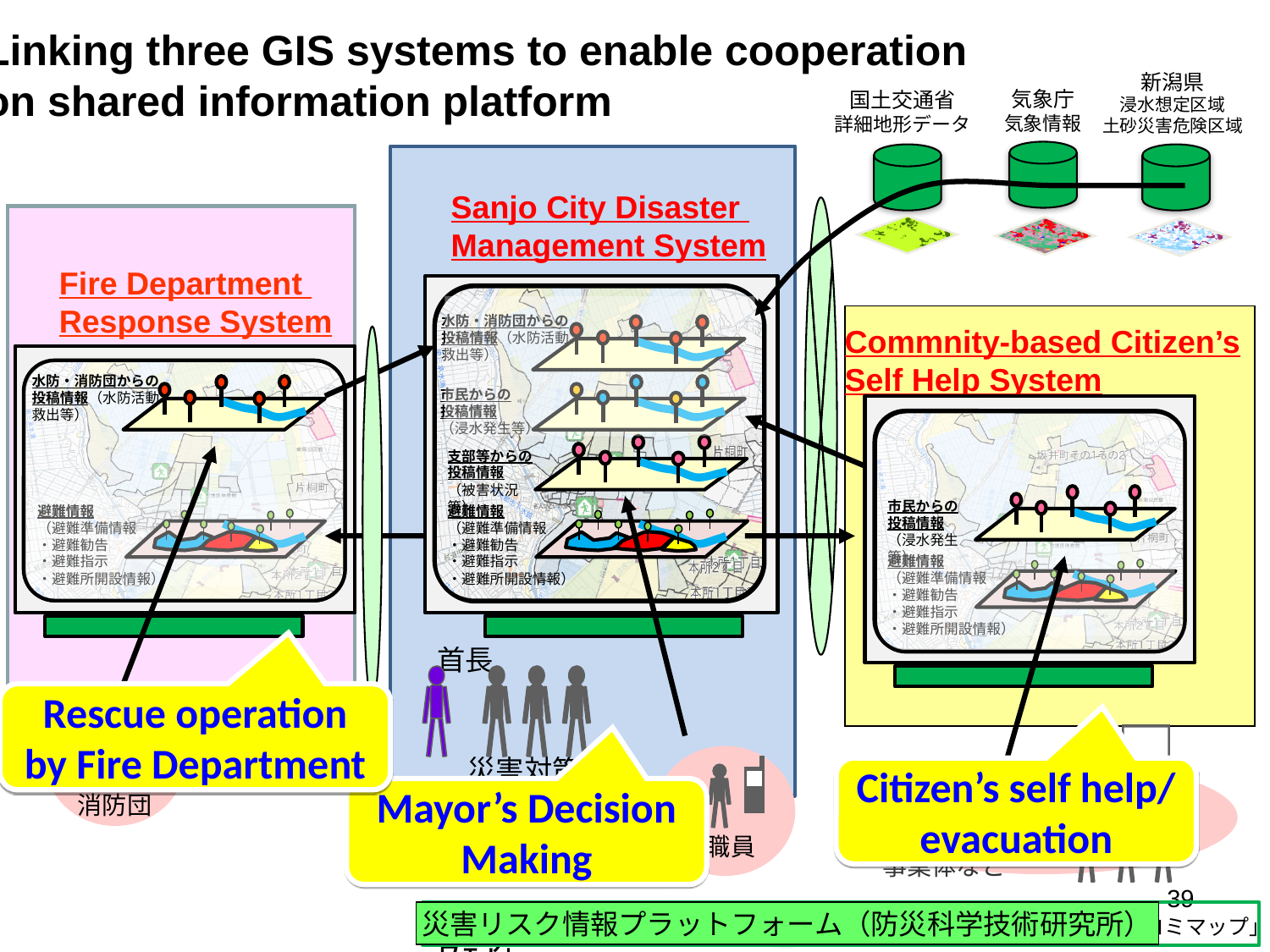

Linking three GIS systems to enable cooperation
on shared information platform
新潟県
浸水想定区域
土砂災害危険区域
気象庁
気象情報
国土交通省
詳細地形データ

気象庁
気象情報

Sanjo City Disaster
Management System

Fire Department
Response System

新潟県
総合防災
情報システム

水防・消防団からの
投稿情報（水防活動、
救出等）

Commnity-based Citizen’s Self Help System

水防・消防団からの
投稿情報（水防活動、
救出等）

避難情報
（避難準備情報
・避難勧告
・避難指示
・避難所開設情報）

市民からの
投稿情報
（浸水発生等）

支部等からの
投稿情報
（被害状況等）

市民からの
投稿情報
（浸水発生等）

避難情報
（避難準備情報
・避難勧告
・避難指示
・避難所開設情報）

避難情報
（避難準備情報
・避難勧告
・避難指示
・避難所開設情報）

首長

Rescue operation by Fire Department

水防・
消防団

災害対策本部

市職員

＜市民＞
地域住民
地域コミュニティ
事業体など
Citizen’s self help/ evacuation

Mayor’s Decision Making

39
災害リスク情報プラットフォーム（防災科学技術研究所）

防災科研が提供する「eコミウェア」
…「相互運用gサーバー」
…「eコミマップ」